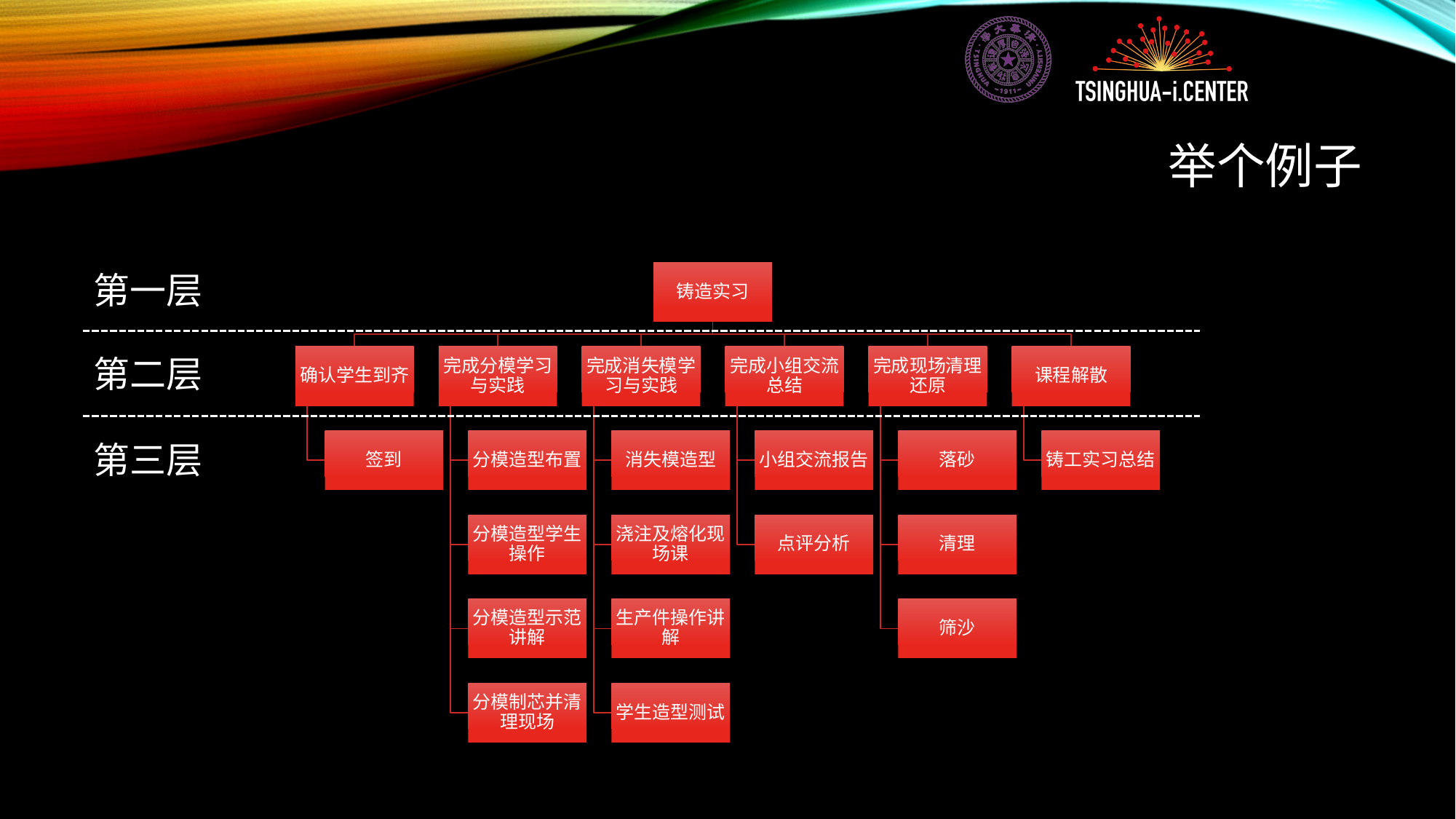

# 举个例子
铸造实习
确认学生到齐
签到
完成分模学习与实践
分模造型布置
分模造型学生操作
分模造型示范讲解
分模制芯并清理现场
完成消失模学习与实践
消失模造型
浇注及熔化现场课
生产件操作讲解
学生造型测试
完成小组交流总结
小组交流报告
点评分析
完成现场清理还原
落砂
清理
筛沙
课程解散
铸工实习总结
第一层
第二层
第三层